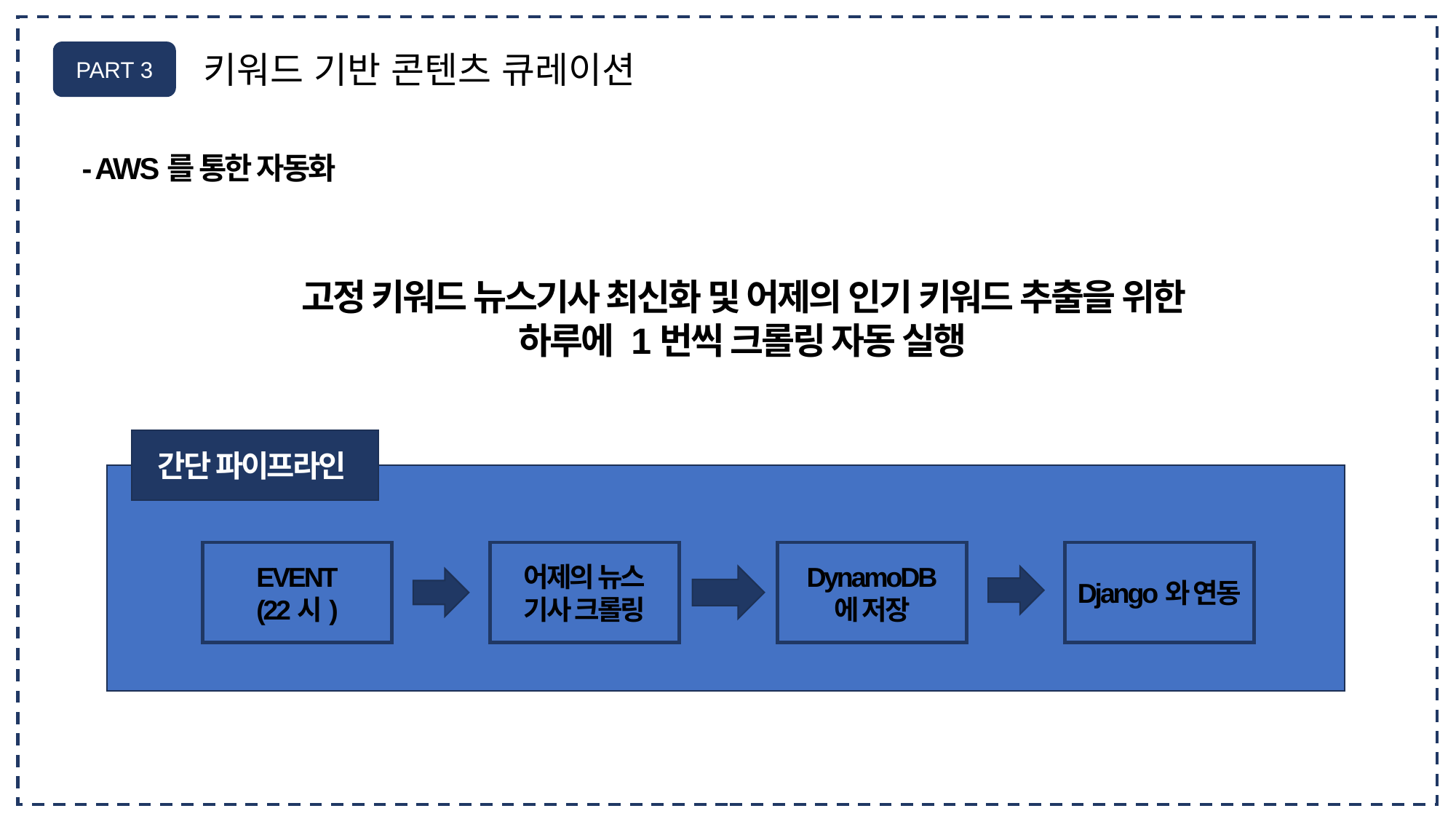

PART 3
키워드 기반 콘텐츠 큐레이션
- AWS를 통한 자동화
고정 키워드 뉴스기사 최신화 및 어제의 인기 키워드 추출을 위한 하루에 1번씩 크롤링 자동 실행

간단 파이프라인

EVENT
(22시)
어제의 뉴스
기사 크롤링
DynamoDB
에 저장
Django와 연동